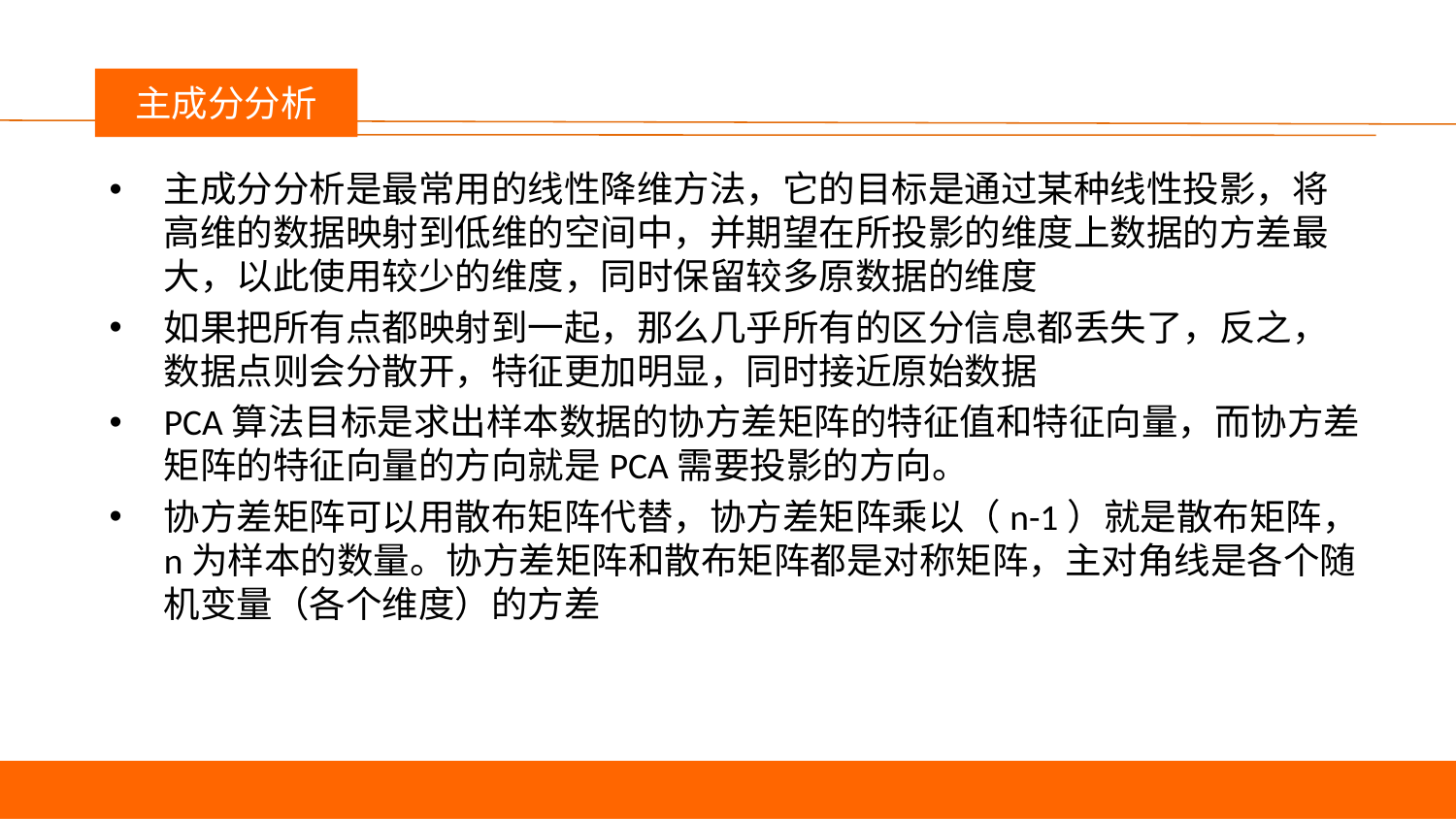

议程
主成分分析

主成分分析是最常用的线性降维方法，它的目标是通过某种线性投影，将高维的数据映射到低维的空间中，并期望在所投影的维度上数据的方差最大，以此使用较少的维度，同时保留较多原数据的维度
如果把所有点都映射到一起，那么几乎所有的区分信息都丢失了，反之，数据点则会分散开，特征更加明显，同时接近原始数据
PCA算法目标是求出样本数据的协方差矩阵的特征值和特征向量，而协方差矩阵的特征向量的方向就是PCA需要投影的方向。
协方差矩阵可以用散布矩阵代替，协方差矩阵乘以（n-1）就是散布矩阵，n为样本的数量。协方差矩阵和散布矩阵都是对称矩阵，主对角线是各个随机变量（各个维度）的方差